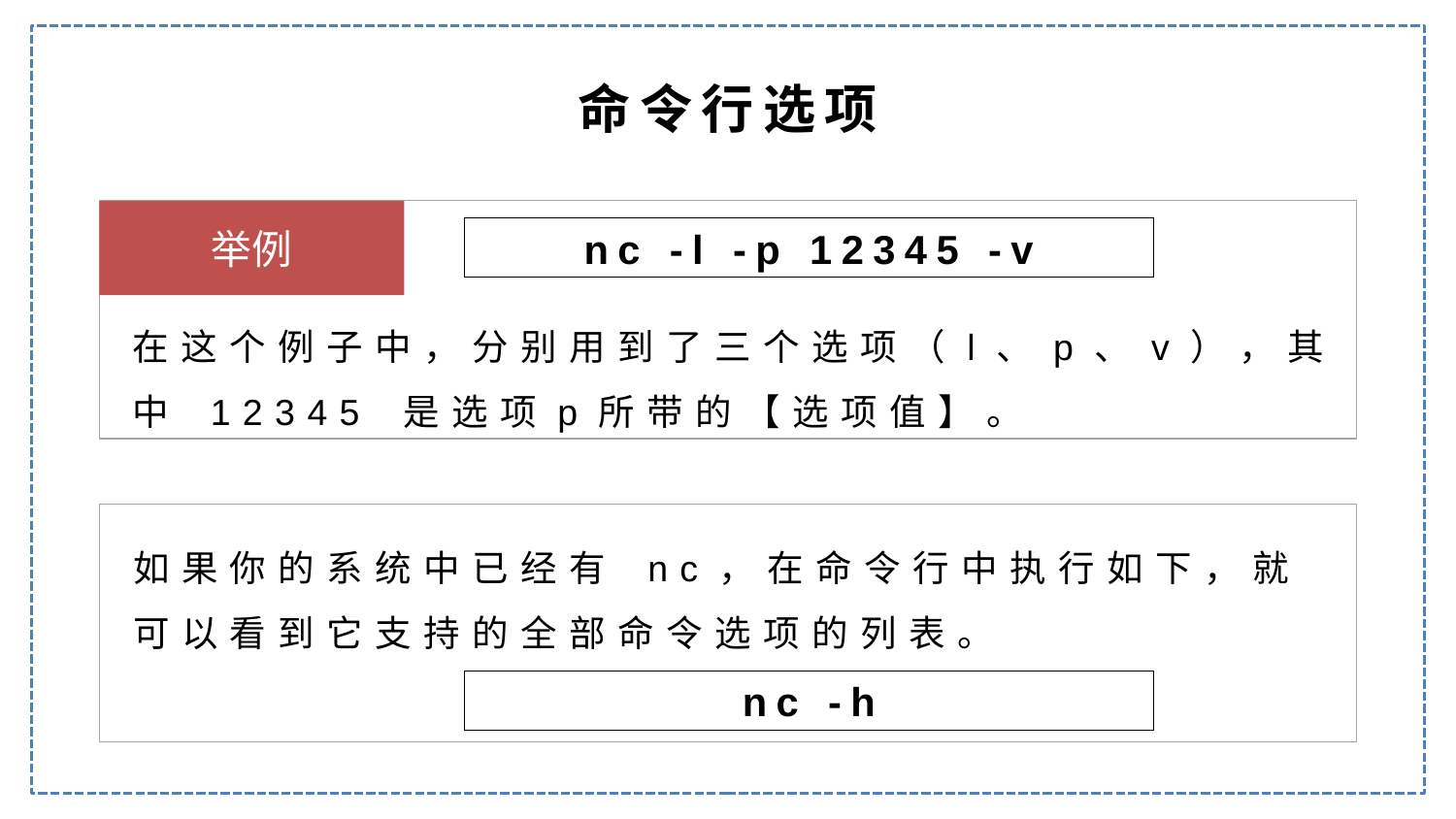

命令行选项

举例
nc -l -p 12345 -v
在这个例子中，分别用到了三个选项（l、p、v），其中 12345 是选项p所带的【选项值】。

如果你的系统中已经有 nc，在命令行中执行如下，就可以看到它支持的全部命令选项的列表。
nc -h